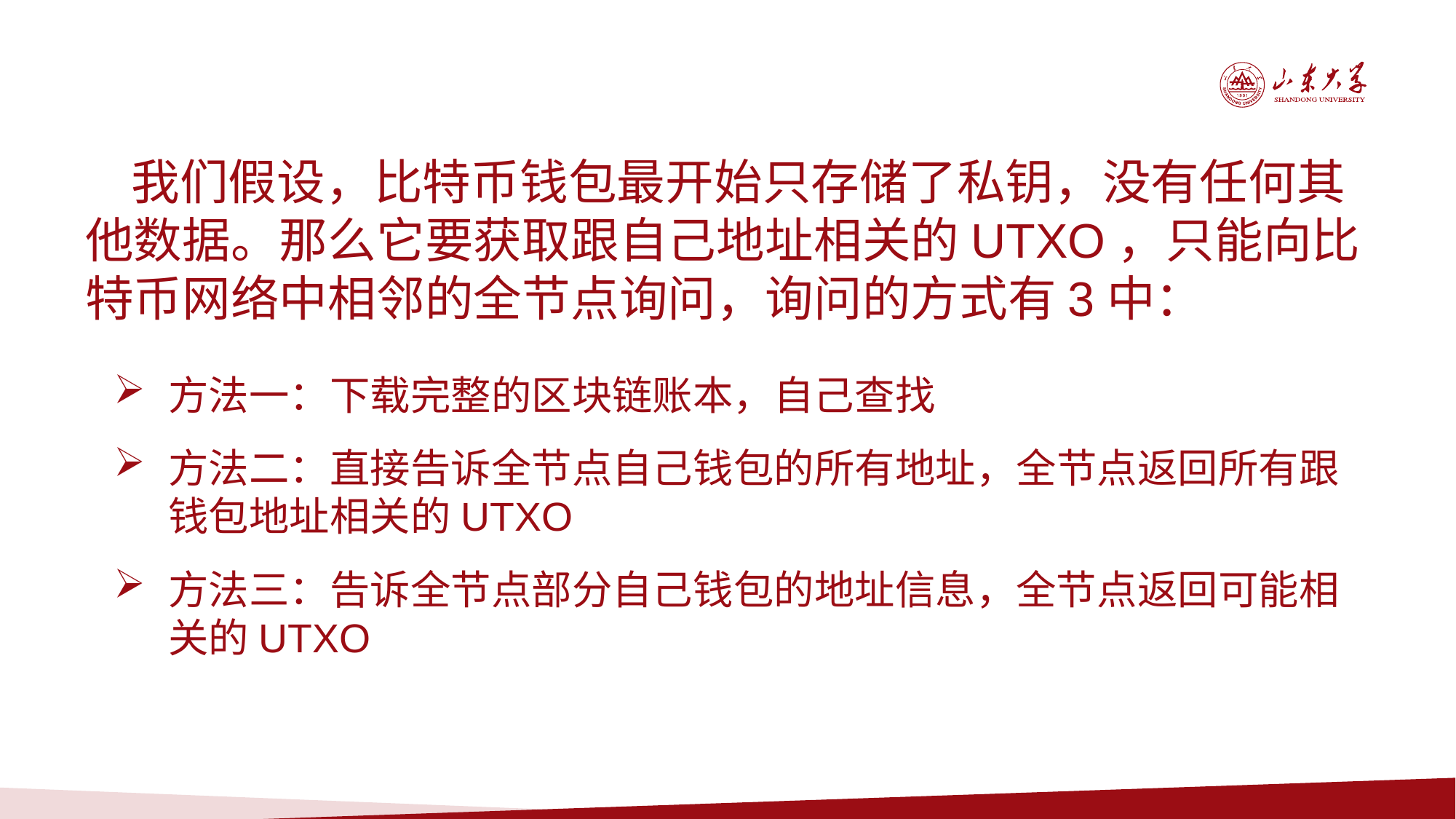

我们假设，比特币钱包最开始只存储了私钥，没有任何其他数据。那么它要获取跟自己地址相关的UTXO，只能向比特币网络中相邻的全节点询问，询问的方式有3中：
方法一：下载完整的区块链账本，自己查找
方法二：直接告诉全节点自己钱包的所有地址，全节点返回所有跟钱包地址相关的UTXO
方法三：告诉全节点部分自己钱包的地址信息，全节点返回可能相关的UTXO